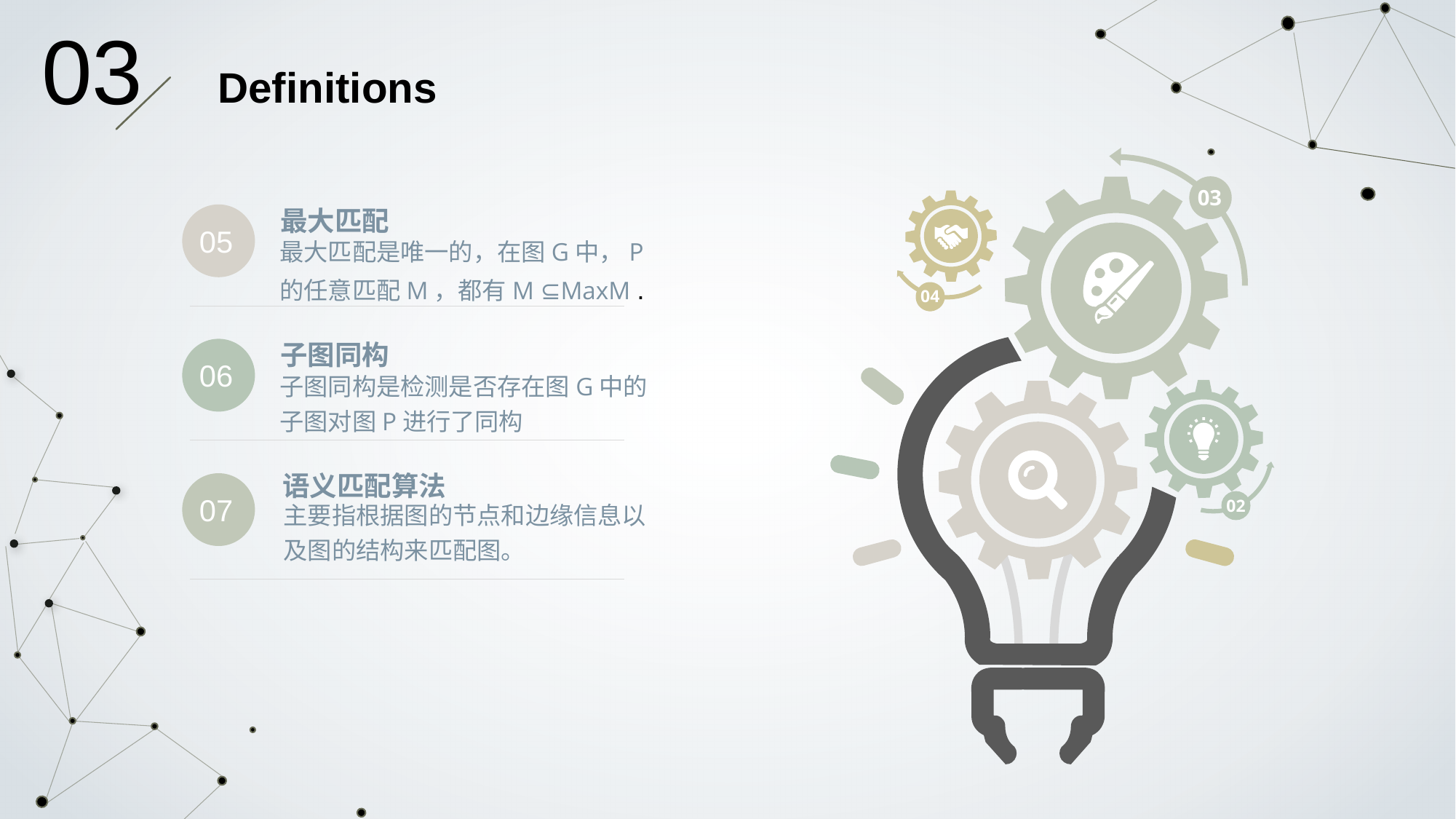

03

Definitions

03

04

02

最大匹配

05
最大匹配是唯一的，在图G中，P的任意匹配M，都有M ⊆MaxM .
子图同构

06
子图同构是检测是否存在图G中的子图对图P进行了同构

语义匹配算法

07

主要指根据图的节点和边缘信息以及图的结构来匹配图。